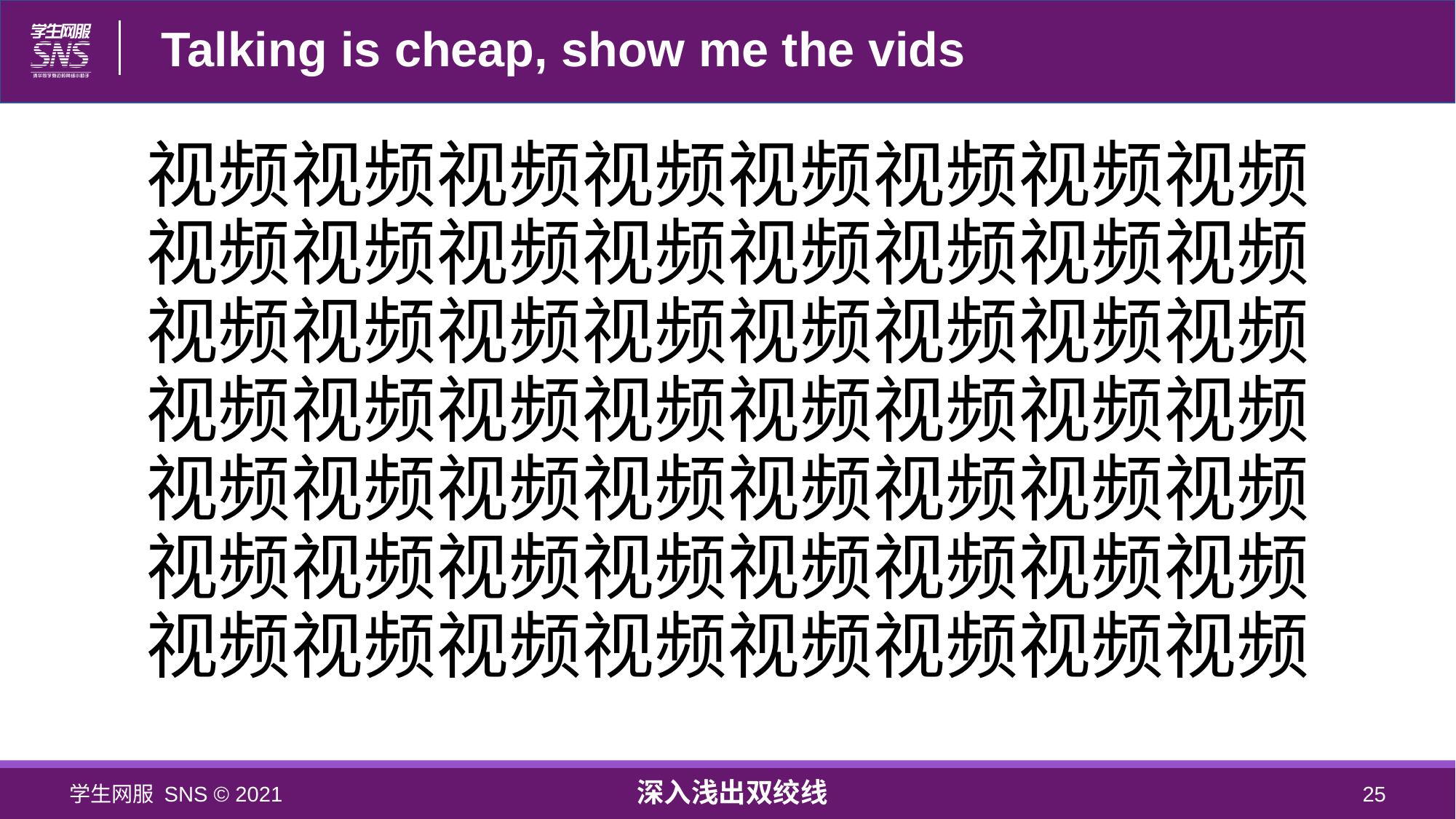

# Talking is cheap, show me the vids
视频视频视频视频视频视频视频视频视频视频视频视频视频视频视频视频视频视频视频视频视频视频视频视频视频视频视频视频视频视频视频视频视频视频视频视频视频视频视频视频视频视频视频视频视频视频视频视频视频视频视频视频视频视频视频视频
学生网服 SNS © 2021
深入浅出双绞线
25